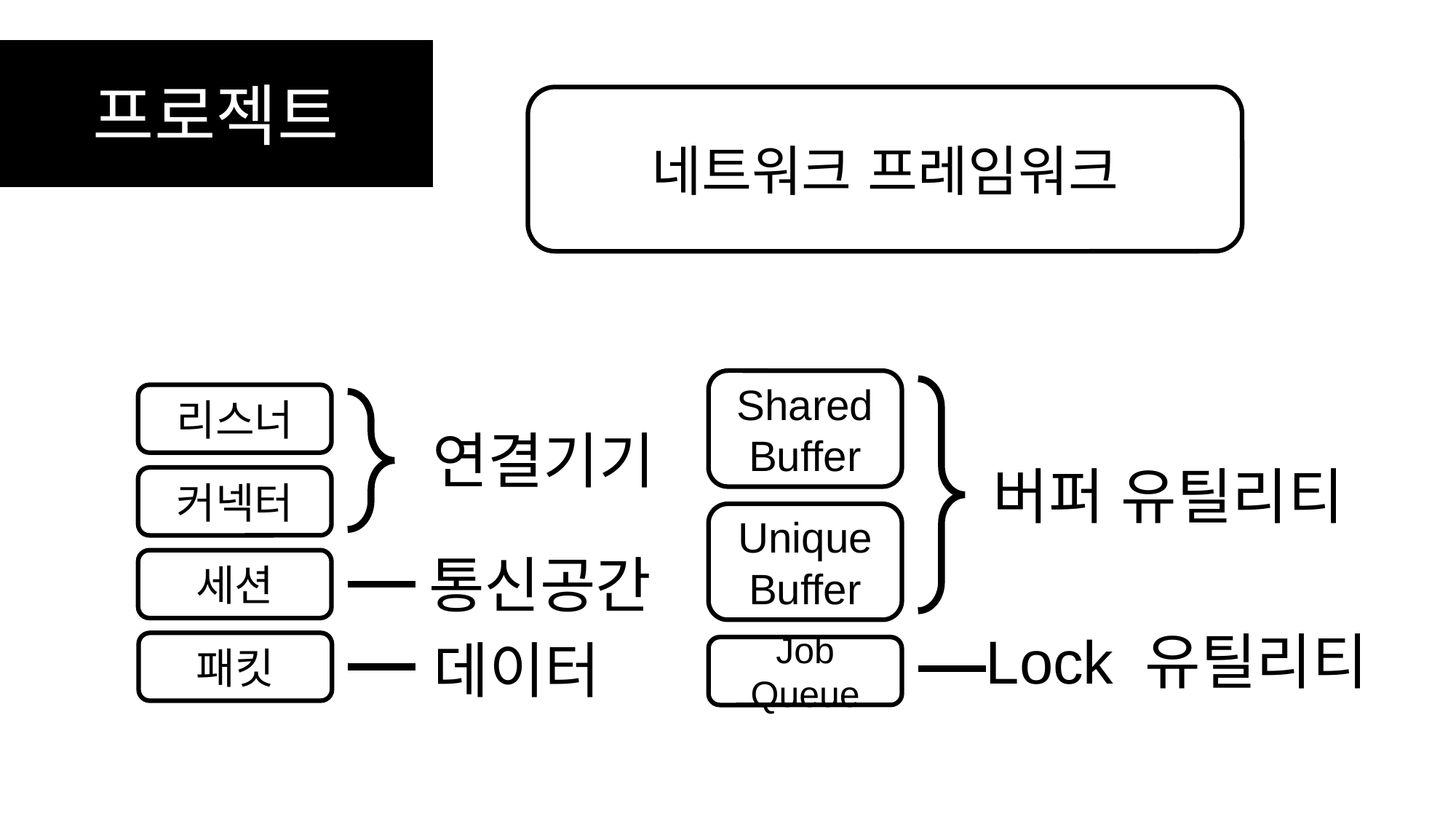

프로젝트
네트워크 프레임워크
Shared
Buffer

리스너

연결기기
버퍼 유틸리티
커넥터
Unique
Buffer
통신공간
세션
Lock 유틸리티
데이터
패킷
Job Queue